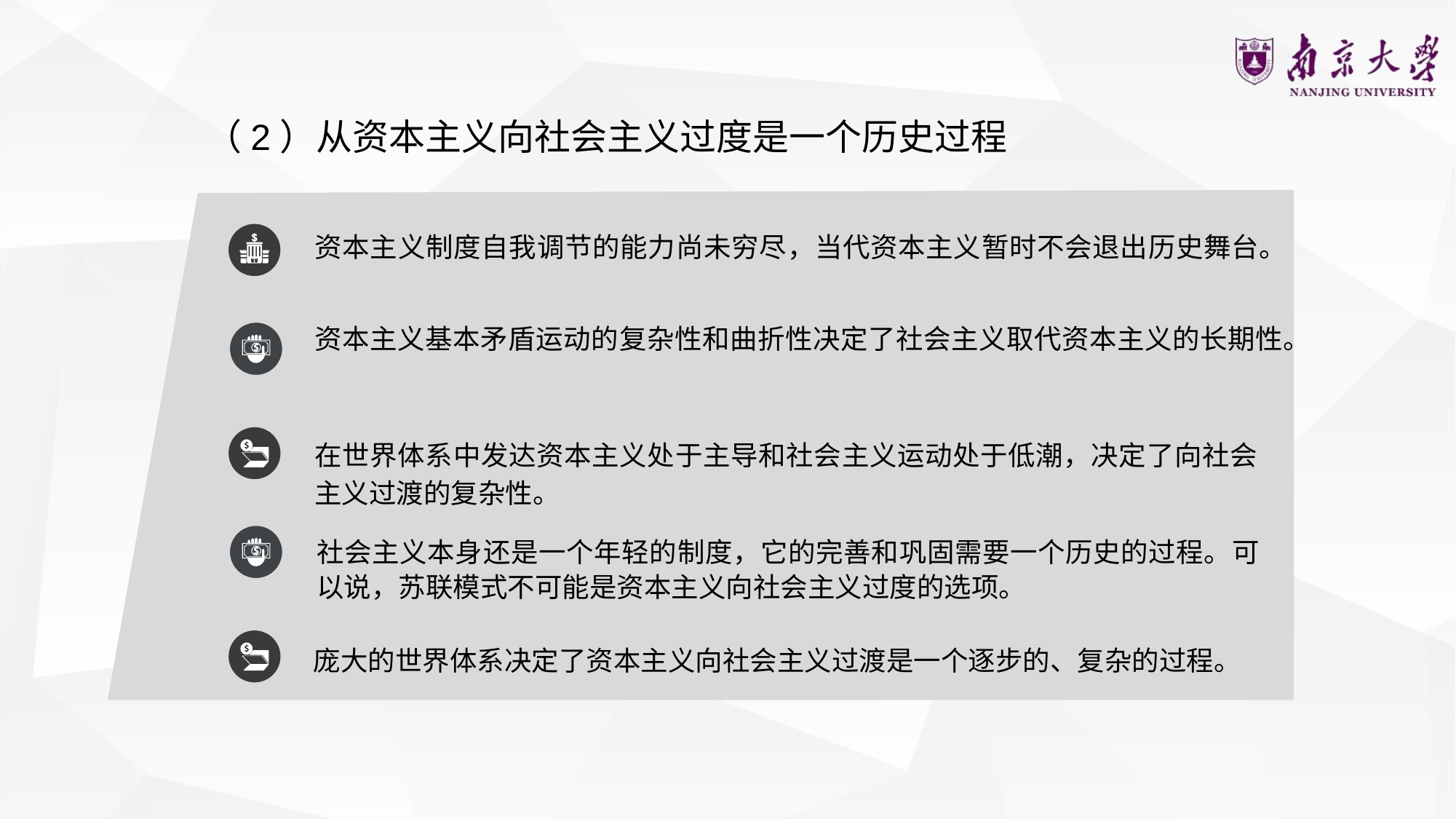

（2）从资本主义向社会主义过度是一个历史过程

资本主义制度自我调节的能力尚未穷尽，当代资本主义暂时不会退出历史舞台。

资本主义基本矛盾运动的复杂性和曲折性决定了社会主义取代资本主义的长期性。

在世界体系中发达资本主义处于主导和社会主义运动处于低潮，决定了向社会主义过渡的复杂性。

社会主义本身还是一个年轻的制度，它的完善和巩固需要一个历史的过程。可以说，苏联模式不可能是资本主义向社会主义过度的选项。

庞大的世界体系决定了资本主义向社会主义过渡是一个逐步的、复杂的过程。